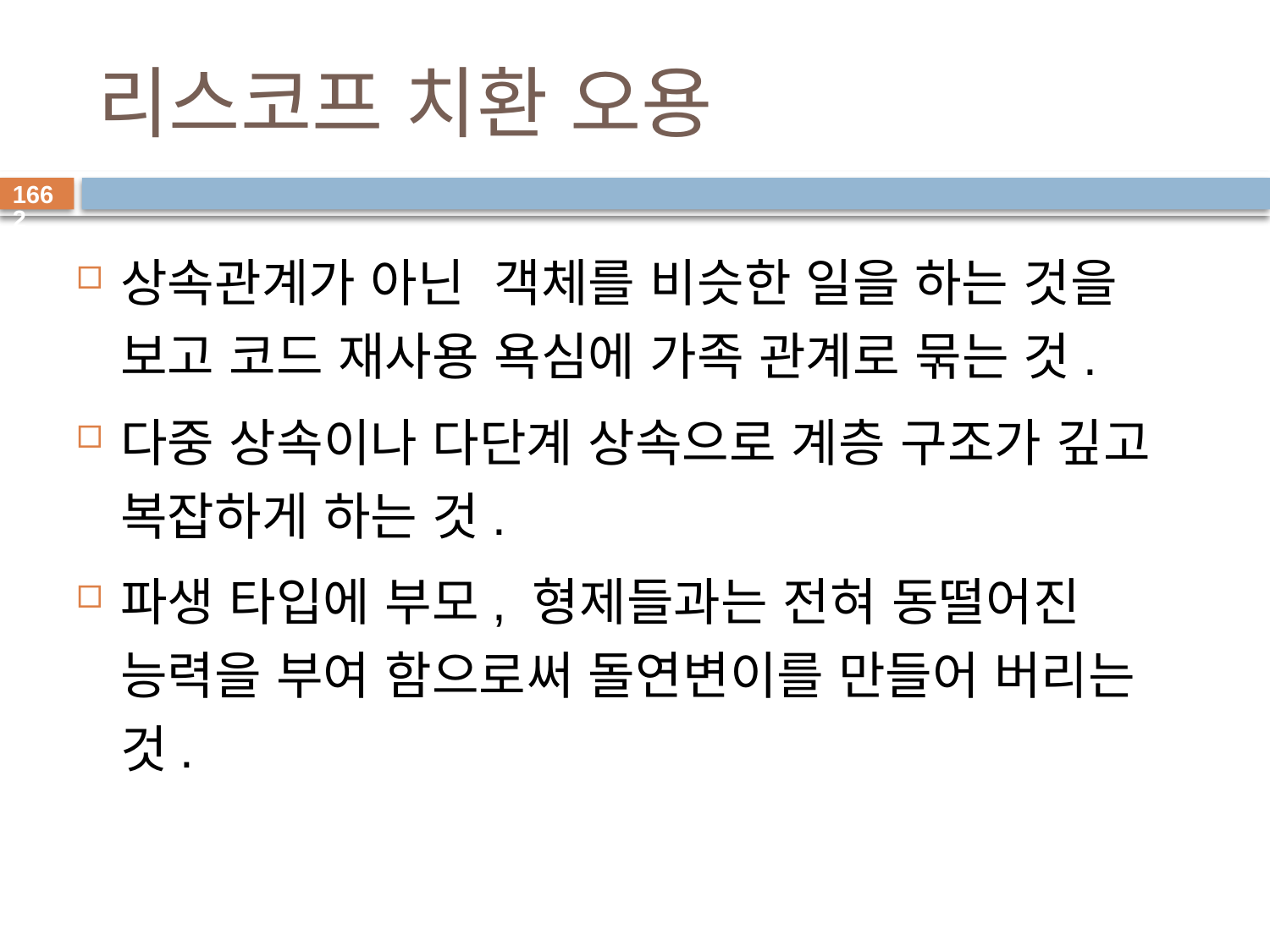

# 리스코프 치환 오용
1662
상속관계가 아닌  객체를 비슷한 일을 하는 것을 보고 코드 재사용 욕심에 가족 관계로 묶는 것.
다중 상속이나 다단계 상속으로 계층 구조가 깊고 복잡하게 하는 것.
파생 타입에 부모, 형제들과는 전혀 동떨어진 능력을 부여 함으로써 돌연변이를 만들어 버리는 것.